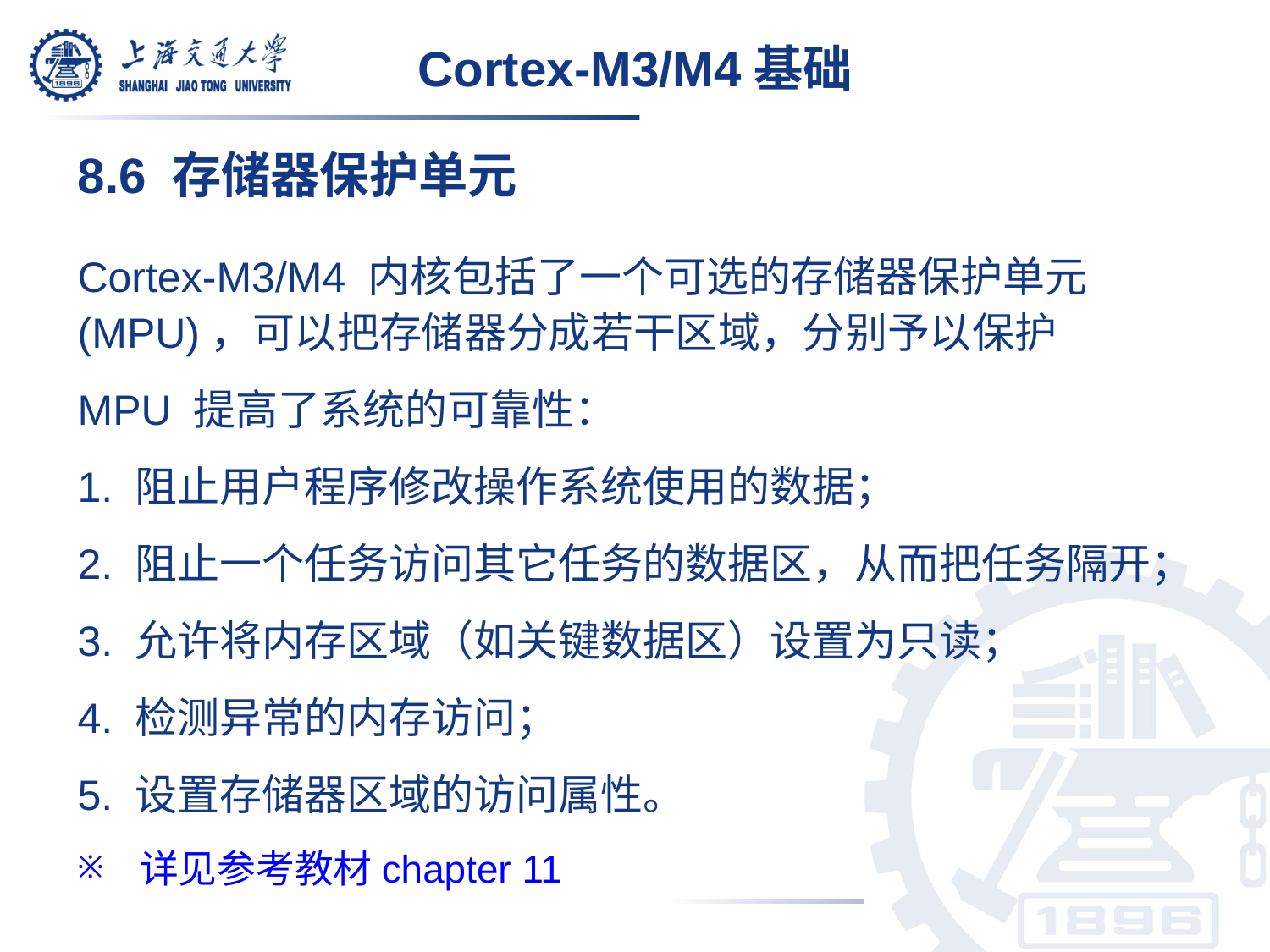

Cortex-M3/M4基础
8.6 存储器保护单元
Cortex-M3/M4 内核包括了一个可选的存储器保护单元(MPU)，可以把存储器分成若干区域，分别予以保护
MPU 提高了系统的可靠性：
1. 阻止用户程序修改操作系统使用的数据；
2. 阻止一个任务访问其它任务的数据区，从而把任务隔开；
3. 允许将内存区域（如关键数据区）设置为只读；
4. 检测异常的内存访问；
5. 设置存储器区域的访问属性。
详见参考教材chapter 11